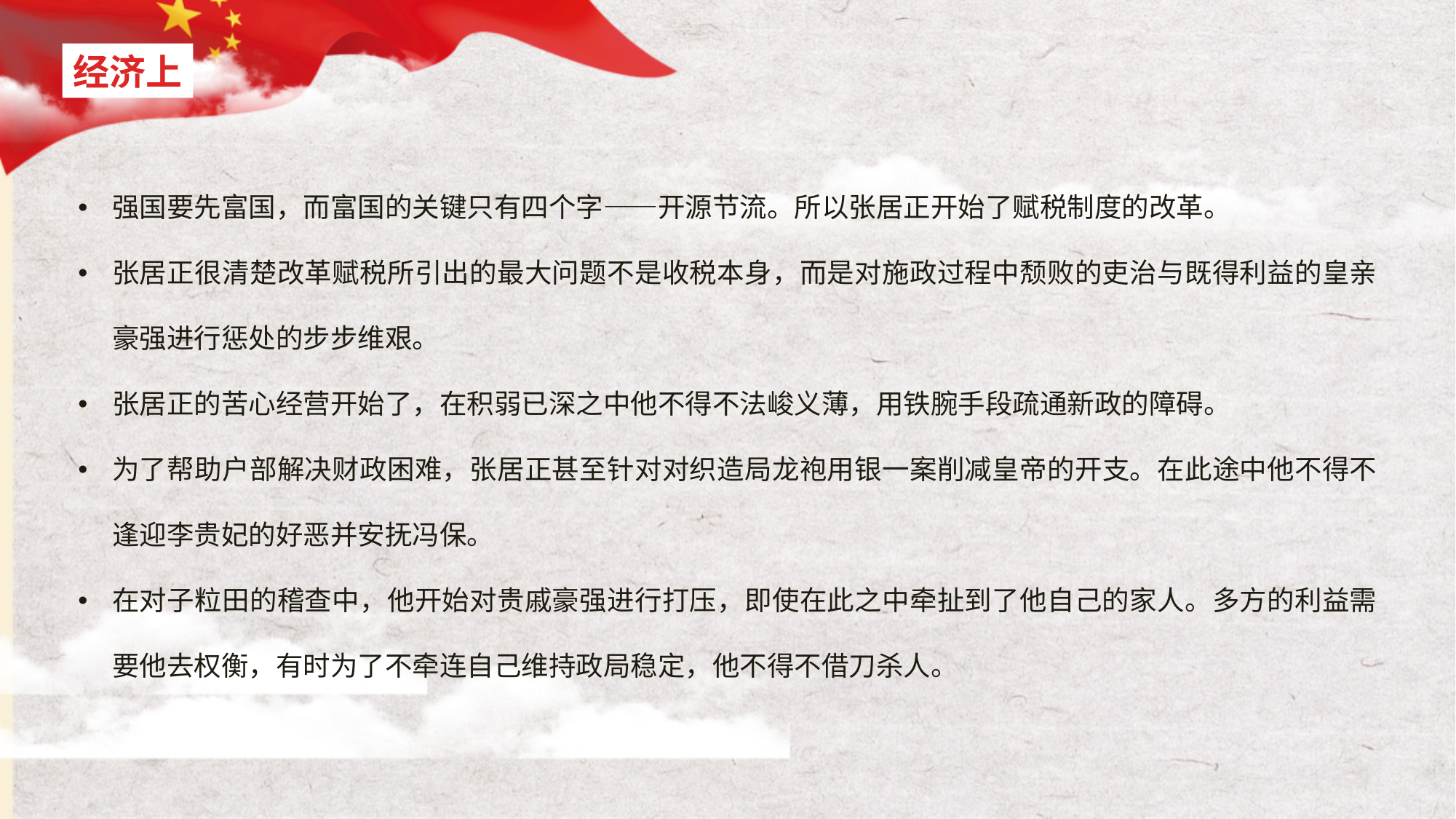

经济上
强国要先富国，而富国的关键只有四个字——开源节流。所以张居正开始了赋税制度的改革。
张居正很清楚改革赋税所引出的最大问题不是收税本身，而是对施政过程中颓败的吏治与既得利益的皇亲豪强进行惩处的步步维艰。
张居正的苦心经营开始了，在积弱已深之中他不得不法峻义薄，用铁腕手段疏通新政的障碍。
为了帮助户部解决财政困难，张居正甚至针对对织造局龙袍用银一案削减皇帝的开支。在此途中他不得不逢迎李贵妃的好恶并安抚冯保。
在对子粒田的稽查中，他开始对贵戚豪强进行打压，即使在此之中牵扯到了他自己的家人。多方的利益需要他去权衡，有时为了不牵连自己维持政局稳定，他不得不借刀杀人。